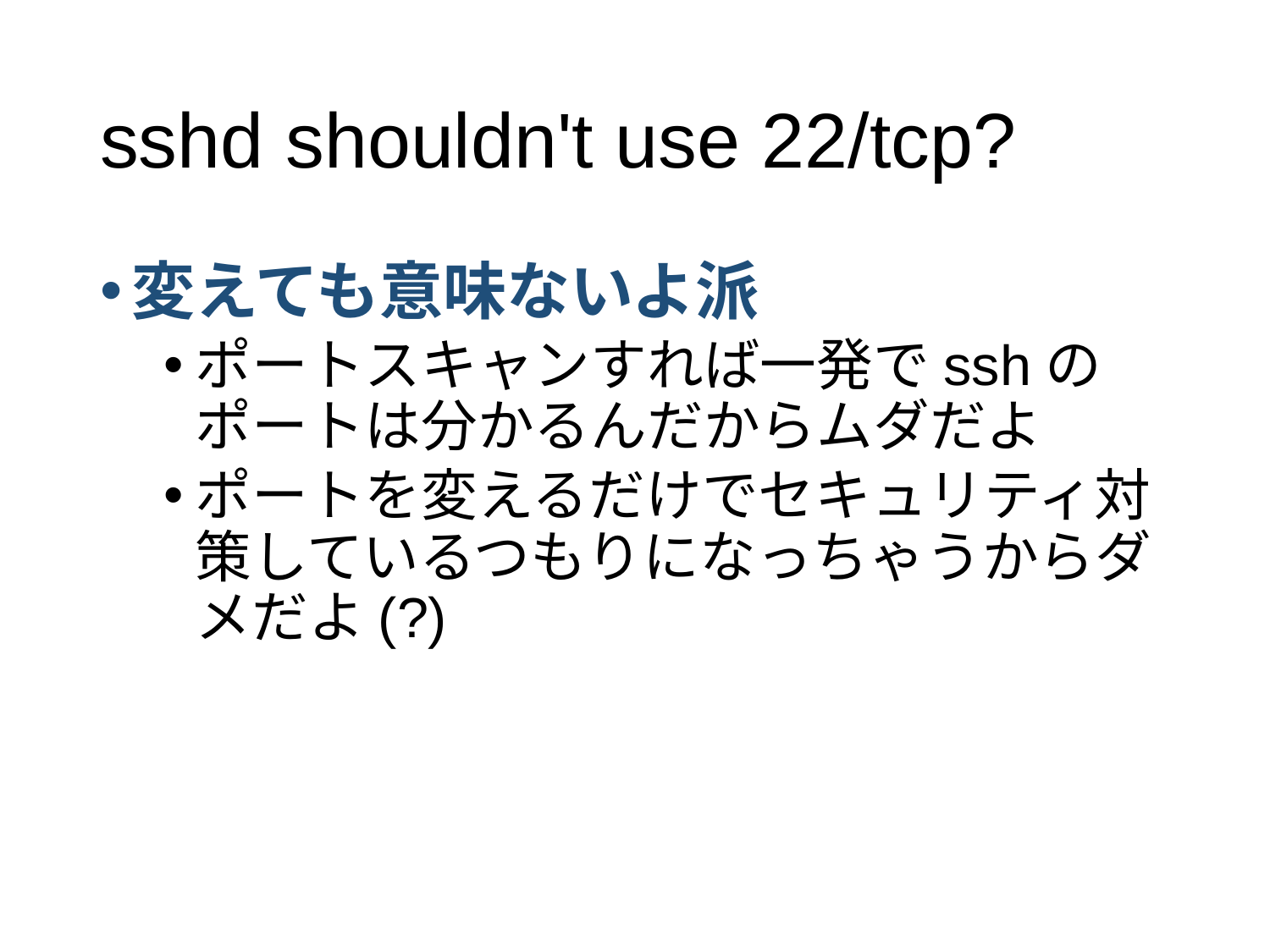

# sshd shouldn't use 22/tcp?
変えても意味ないよ派
ポートスキャンすれば一発でsshのポートは分かるんだからムダだよ
ポートを変えるだけでセキュリティ対策しているつもりになっちゃうからダメだよ(?)